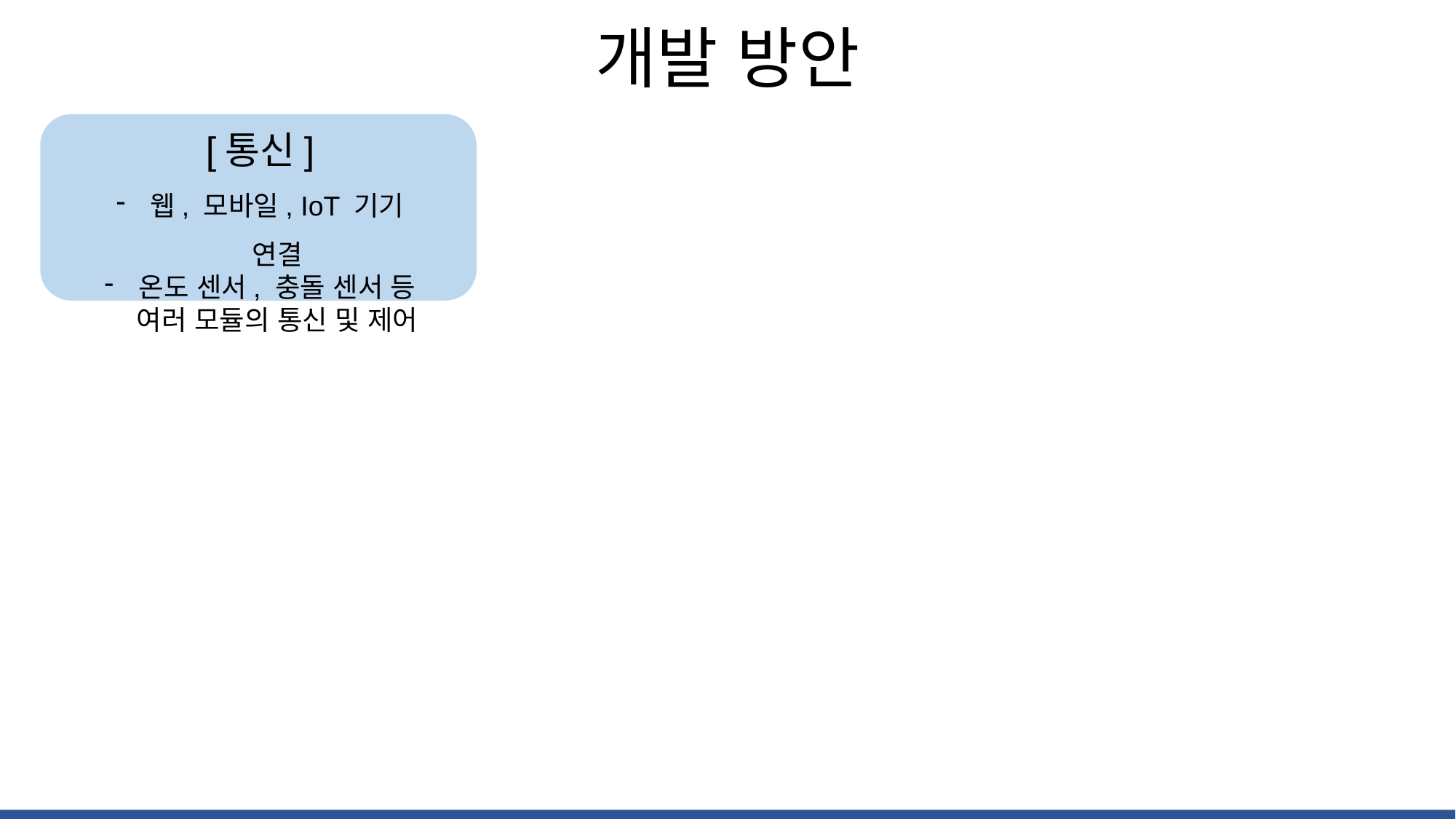

개발 방안

[통신]
웹, 모바일, IoT 기기 연결
온도 센서, 충돌 센서 등 여러 모듈의 통신 및 제어